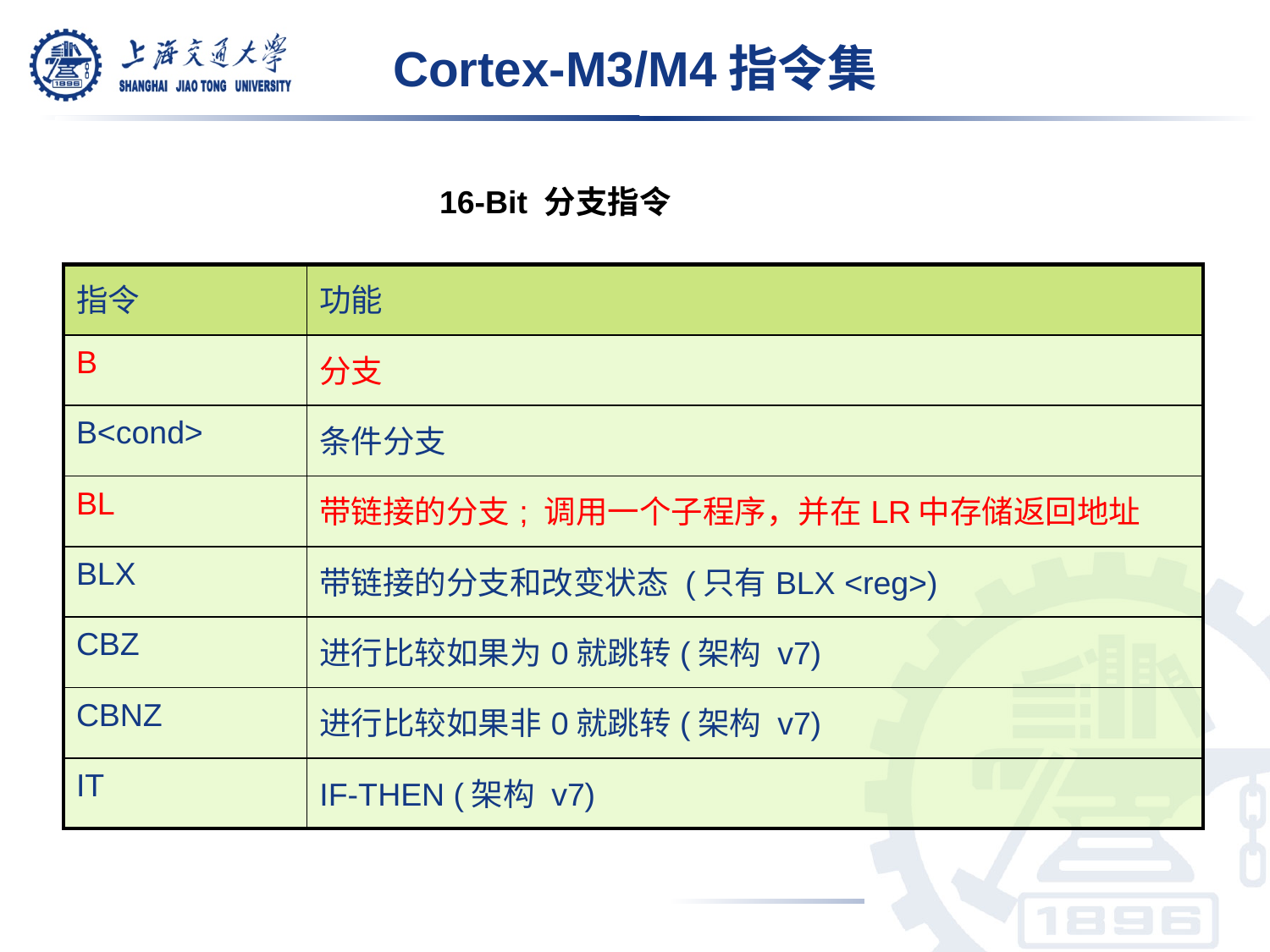

Cortex-M3/M4指令集
16-Bit 分支指令
| 指令 | 功能 |
| --- | --- |
| B | 分支 |
| B<cond> | 条件分支 |
| BL | 带链接的分支; 调用一个子程序，并在LR中存储返回地址 |
| BLX | 带链接的分支和改变状态 (只有BLX <reg>) |
| CBZ | 进行比较如果为0就跳转(架构 v7) |
| CBNZ | 进行比较如果非0就跳转(架构 v7) |
| IT | IF-THEN (架构 v7) |